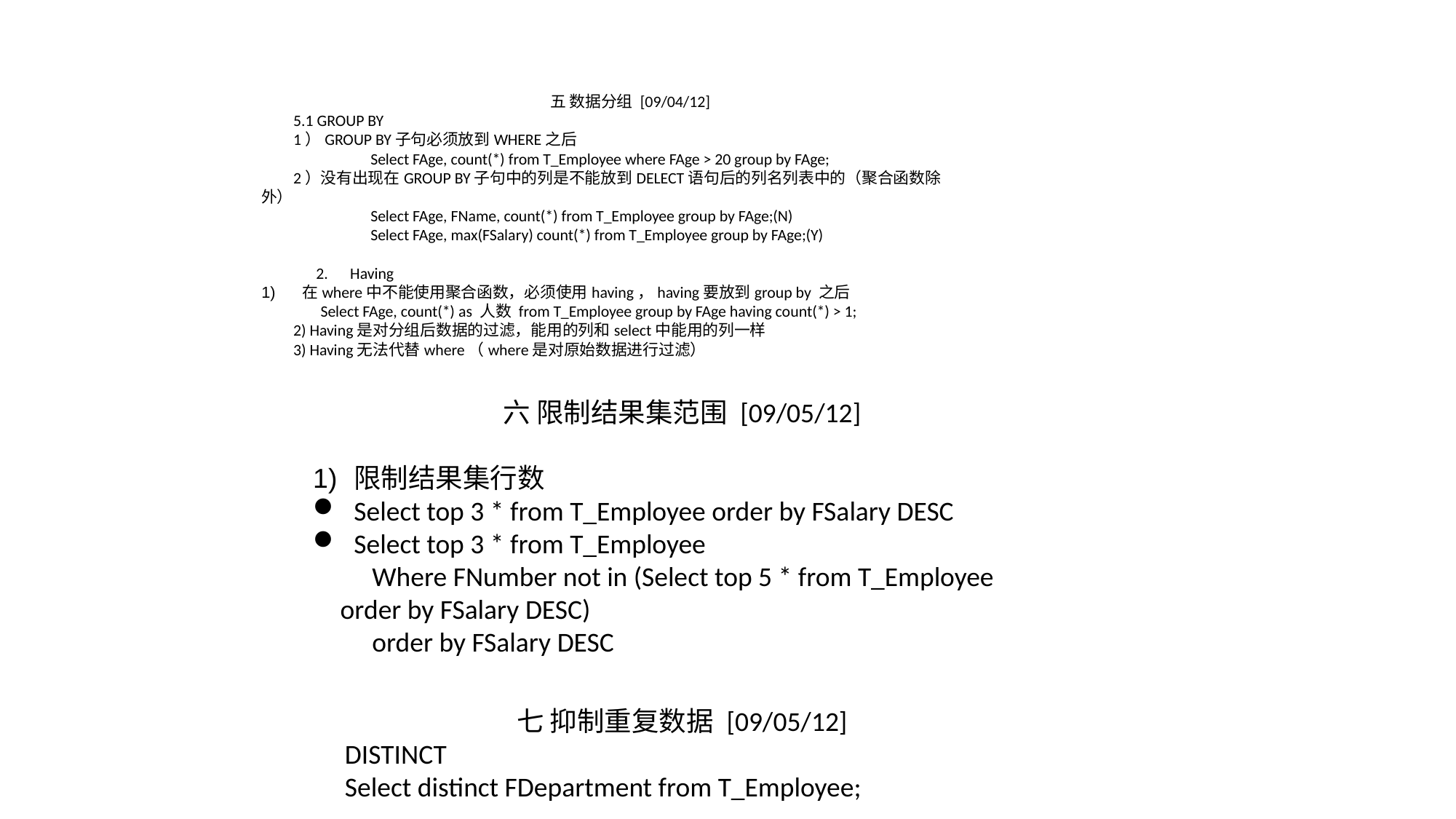

五 数据分组 [09/04/12]
5.1 GROUP BY
1）GROUP BY子句必须放到WHERE之后
	Select FAge, count(*) from T_Employee where FAge > 20 group by FAge;
2）没有出现在GROUP BY子句中的列是不能放到DELECT语句后的列名列表中的（聚合函数除外）
	Select FAge, FName, count(*) from T_Employee group by FAge;(N)
	Select FAge, max(FSalary) count(*) from T_Employee group by FAge;(Y)

Having
在where中不能使用聚合函数，必须使用having，having要放到group by 之后
Select FAge, count(*) as 人数 from T_Employee group by FAge having count(*) > 1;
2) Having是对分组后数据的过滤，能用的列和select中能用的列一样
3) Having无法代替where（where是对原始数据进行过滤）
六 限制结果集范围 [09/05/12]

限制结果集行数
Select top 3 * from T_Employee order by FSalary DESC
Select top 3 * from T_Employee
Where FNumber not in (Select top 5 * from T_Employee order by FSalary DESC)
order by FSalary DESC

七 抑制重复数据 [09/05/12]
DISTINCT
Select distinct FDepartment from T_Employee;